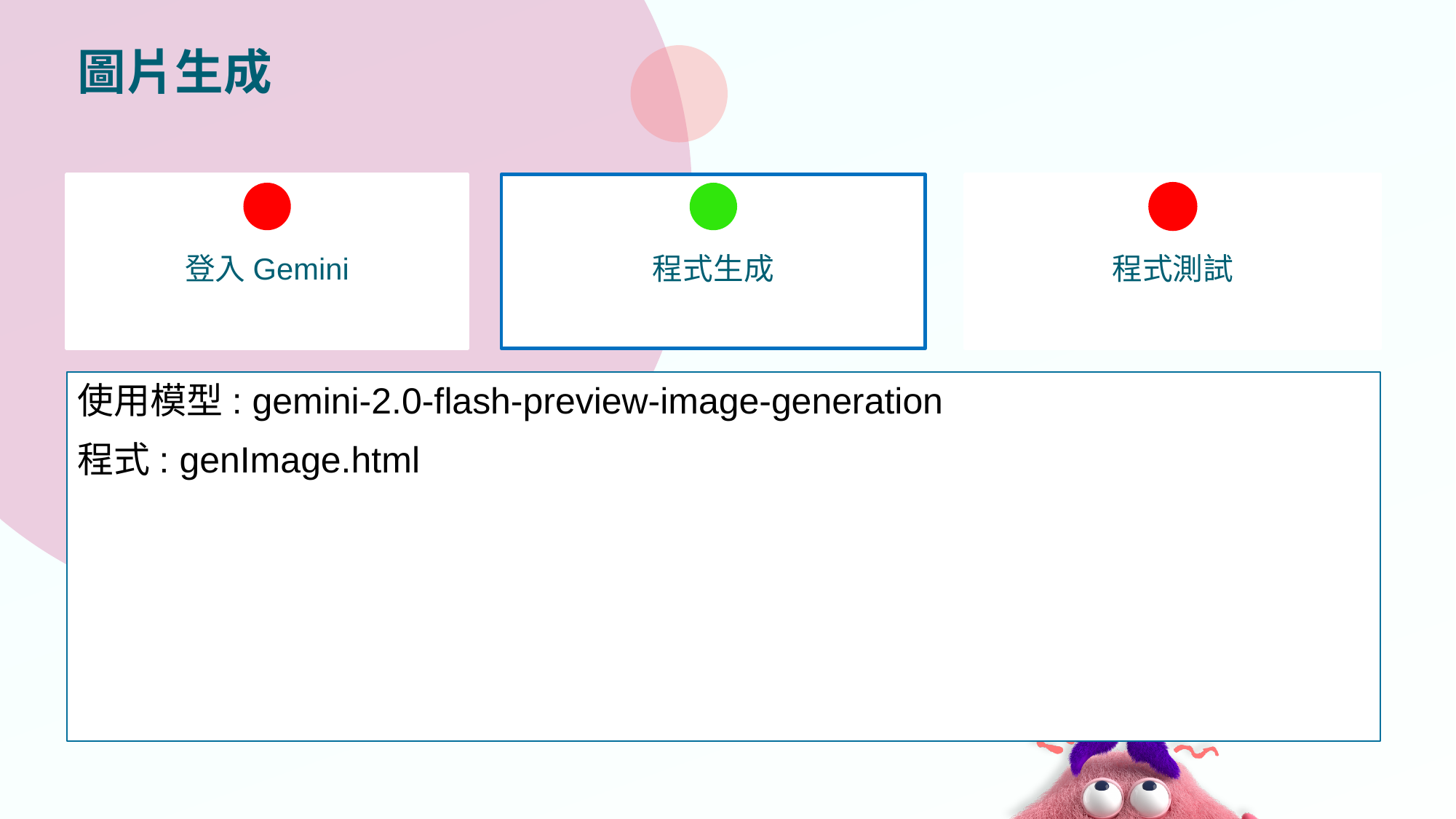

# 圖片生成

登入Gemini

程式生成

程式測試

使用模型: gemini-2.0-flash-preview-image-generation
程式: genImage.html